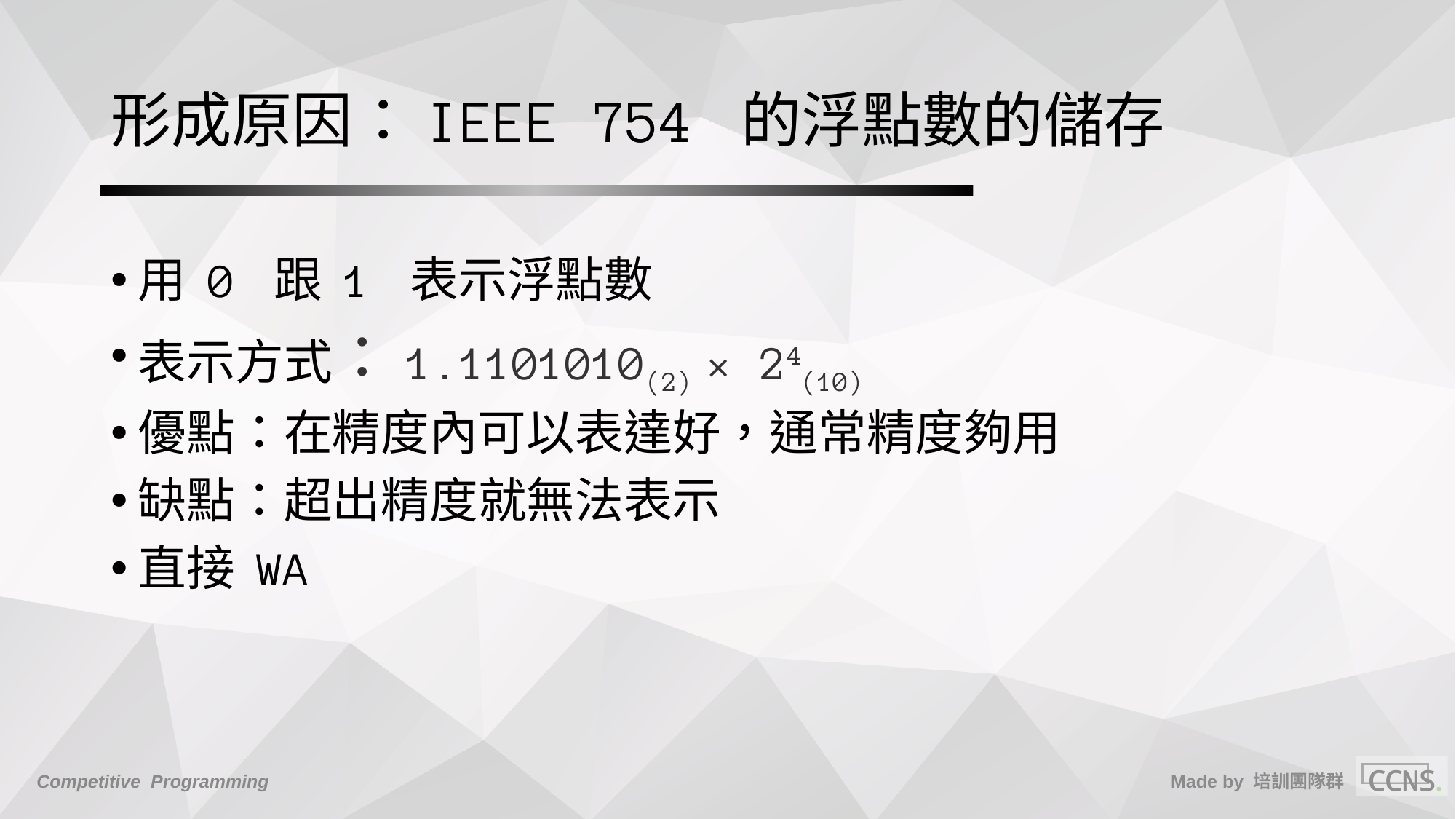

# 形成原因：IEEE 754 的浮點數的儲存
用 0 跟 1 表示浮點數
表示方式：1.1101010(2) × 24(10)
優點：在精度內可以表達好，通常精度夠用
缺點：超出精度就無法表示
直接 WA